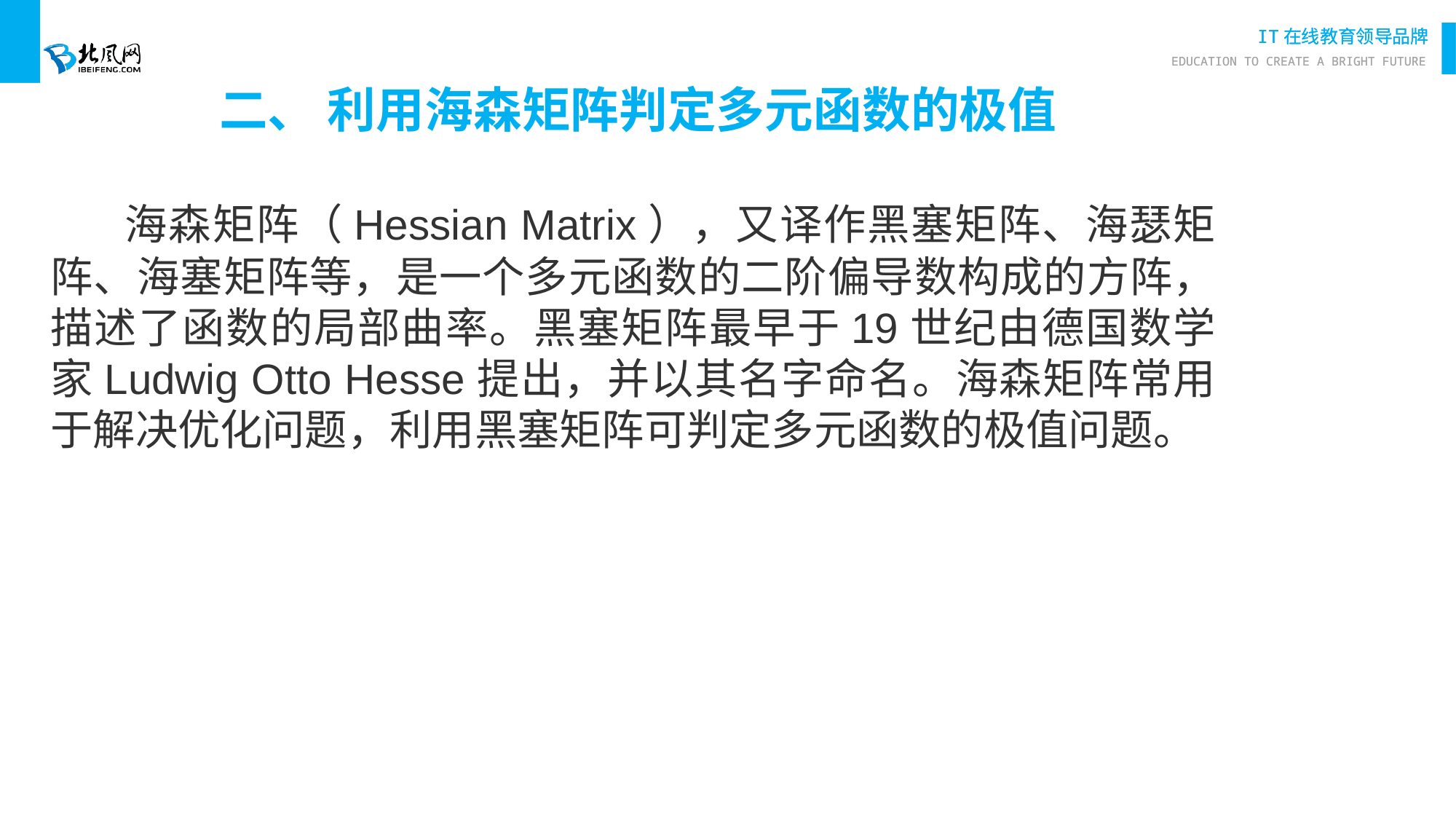

二、 利用海森矩阵判定多元函数的极值
     海森矩阵（Hessian Matrix），又译作黑塞矩阵、海瑟矩阵、海塞矩阵等，是一个多元函数的二阶偏导数构成的方阵，描述了函数的局部曲率。黑塞矩阵最早于19世纪由德国数学家Ludwig Otto Hesse提出，并以其名字命名。海森矩阵常用于解决优化问题，利用黑塞矩阵可判定多元函数的极值问题。
203